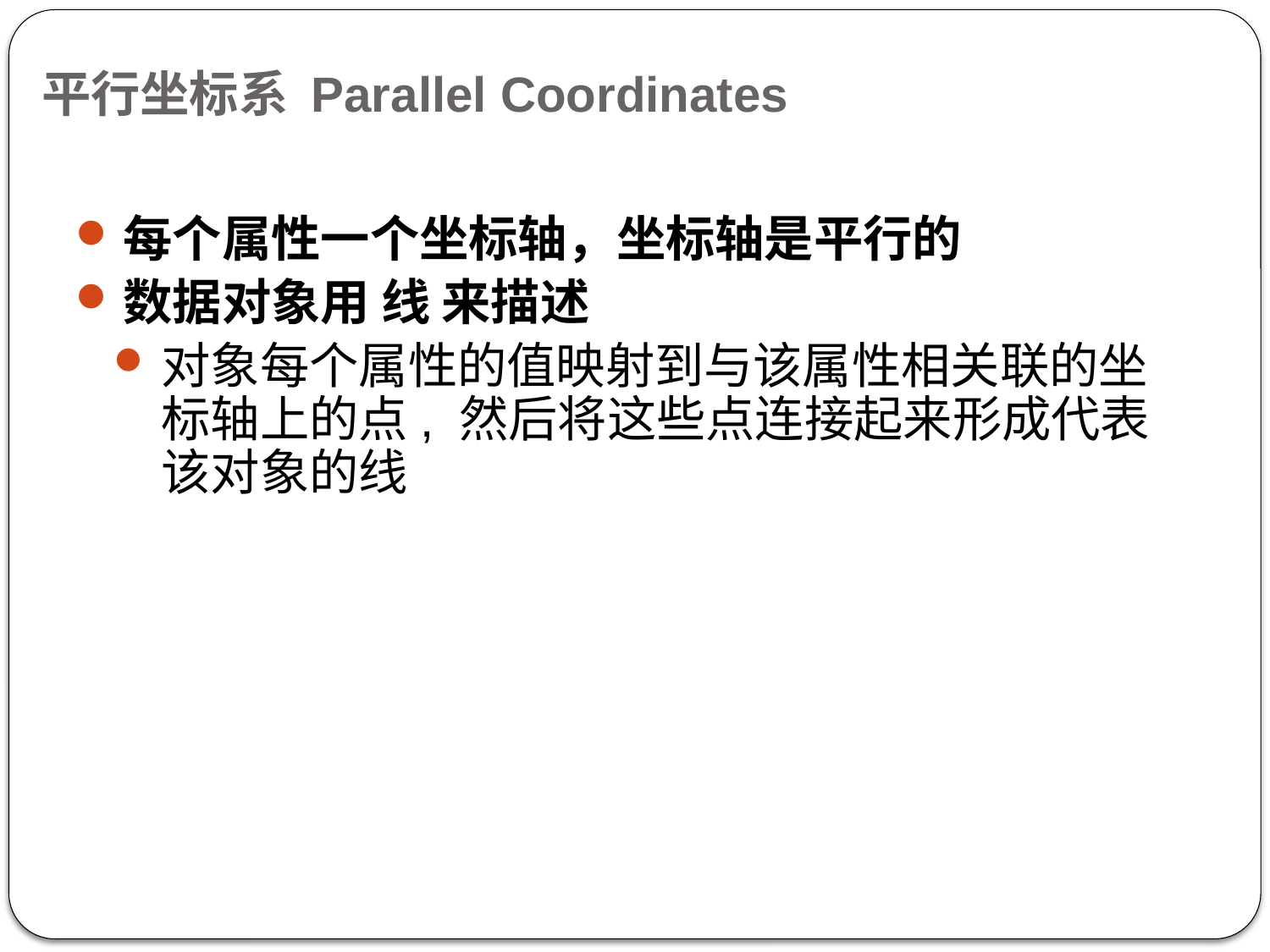

# 平行坐标系 Parallel Coordinates
每个属性一个坐标轴，坐标轴是平行的
数据对象用 线 来描述
对象每个属性的值映射到与该属性相关联的坐标轴上的点, 然后将这些点连接起来形成代表该对象的线